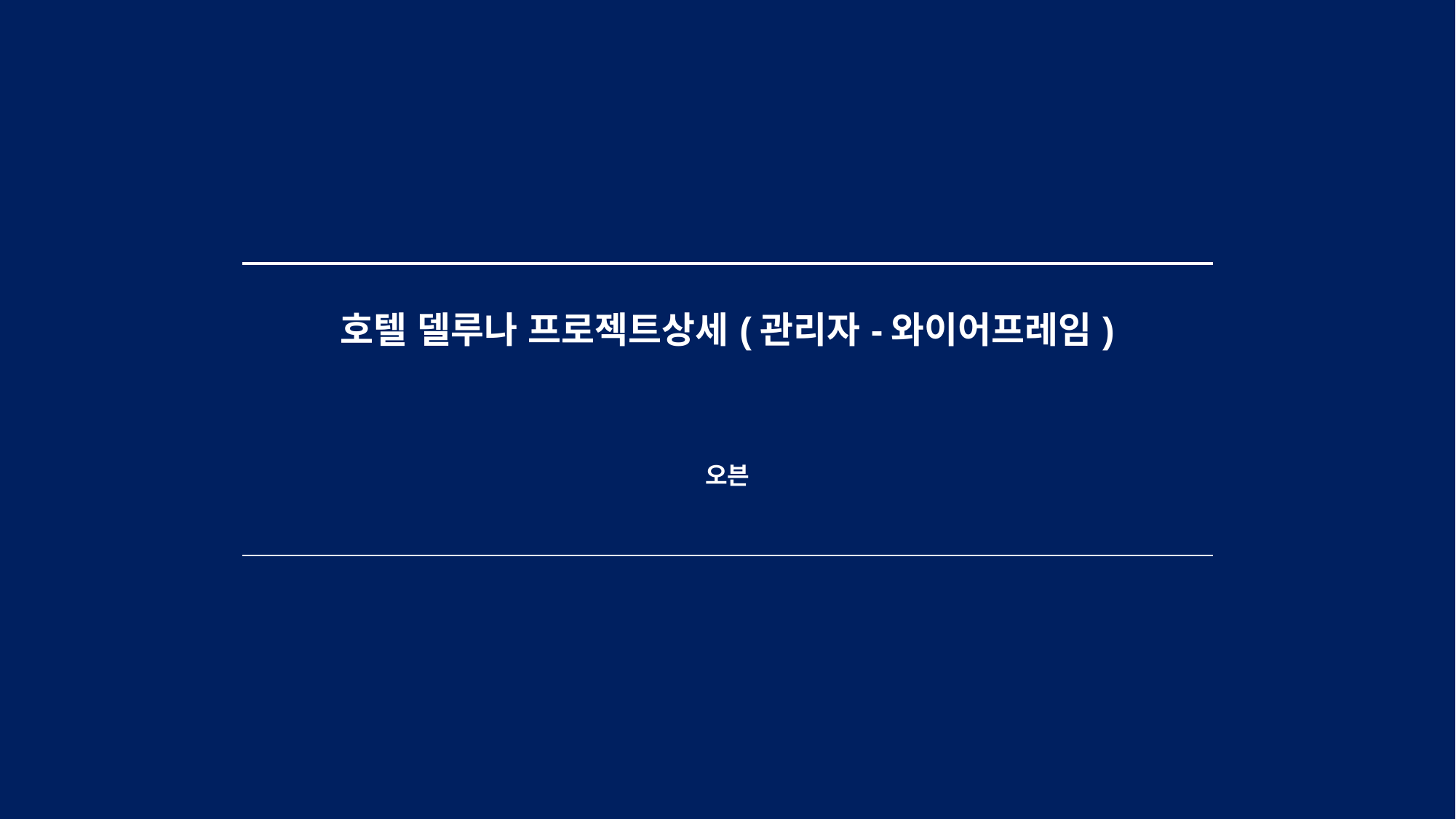

| 호텔 델루나 프로젝트상세(관리자-와이어프레임) |
| --- |
| 오븐 |